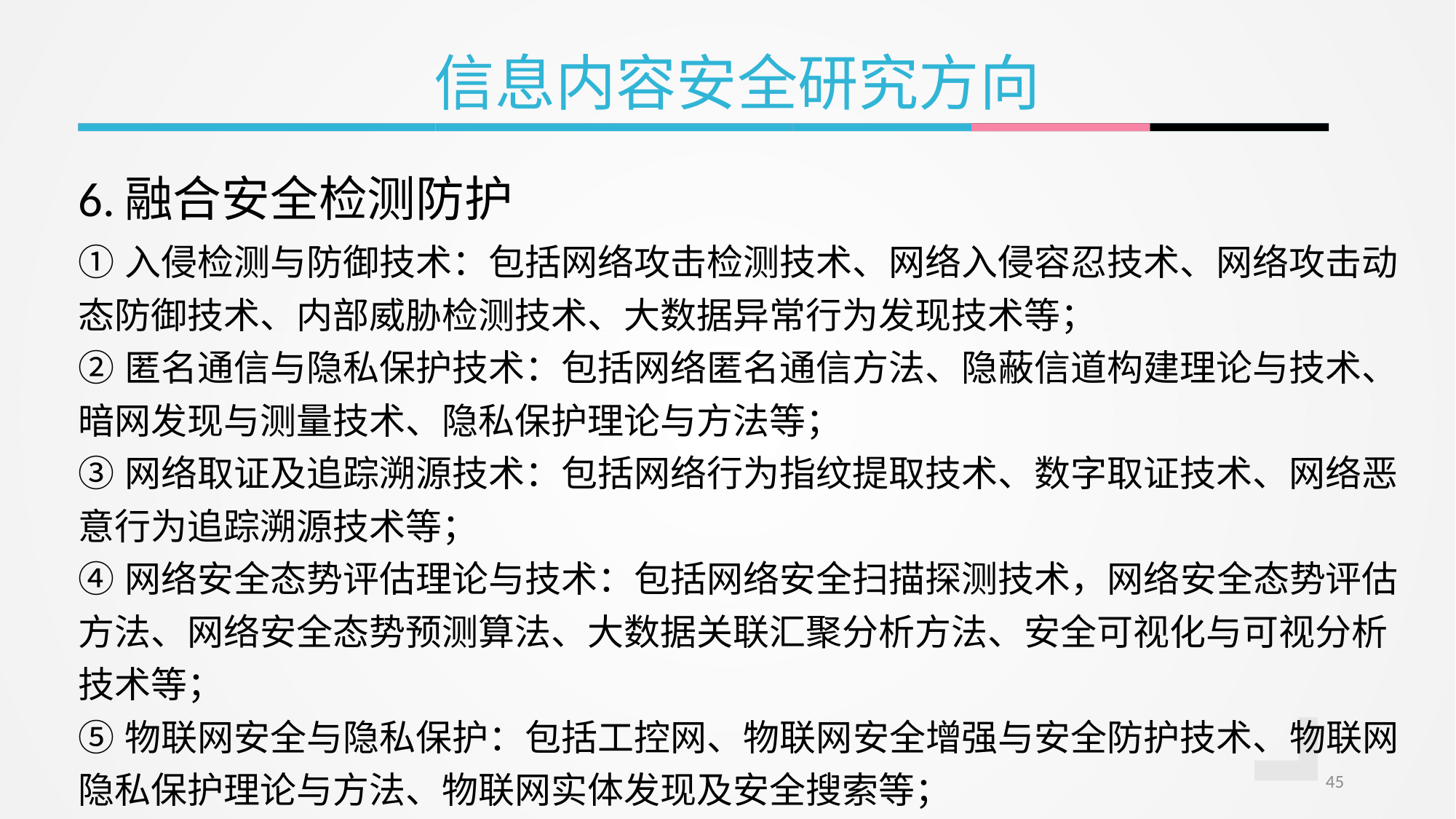

信息内容安全研究方向

| 6.融合安全检测防护 |
| --- |
| ①入侵检测与防御技术：包括网络攻击检测技术、网络入侵容忍技术、网络攻击动态防御技术、内部威胁检测技术、大数据异常行为发现技术等； ②匿名通信与隐私保护技术：包括网络匿名通信方法、隐蔽信道构建理论与技术、暗网发现与测量技术、隐私保护理论与方法等； ③网络取证及追踪溯源技术：包括网络行为指纹提取技术、数字取证技术、网络恶意行为追踪溯源技术等； ④网络安全态势评估理论与技术：包括网络安全扫描探测技术，网络安全态势评估方法、网络安全态势预测算法、大数据关联汇聚分析方法、安全可视化与可视分析技术等； ⑤物联网安全与隐私保护：包括工控网、物联网安全增强与安全防护技术、物联网隐私保护理论与方法、物联网实体发现及安全搜索等； ⑥移动终端安全：研究移动终端安全增强技术、移动终端恶意代码检测防范技术等。 |
| --- |

45